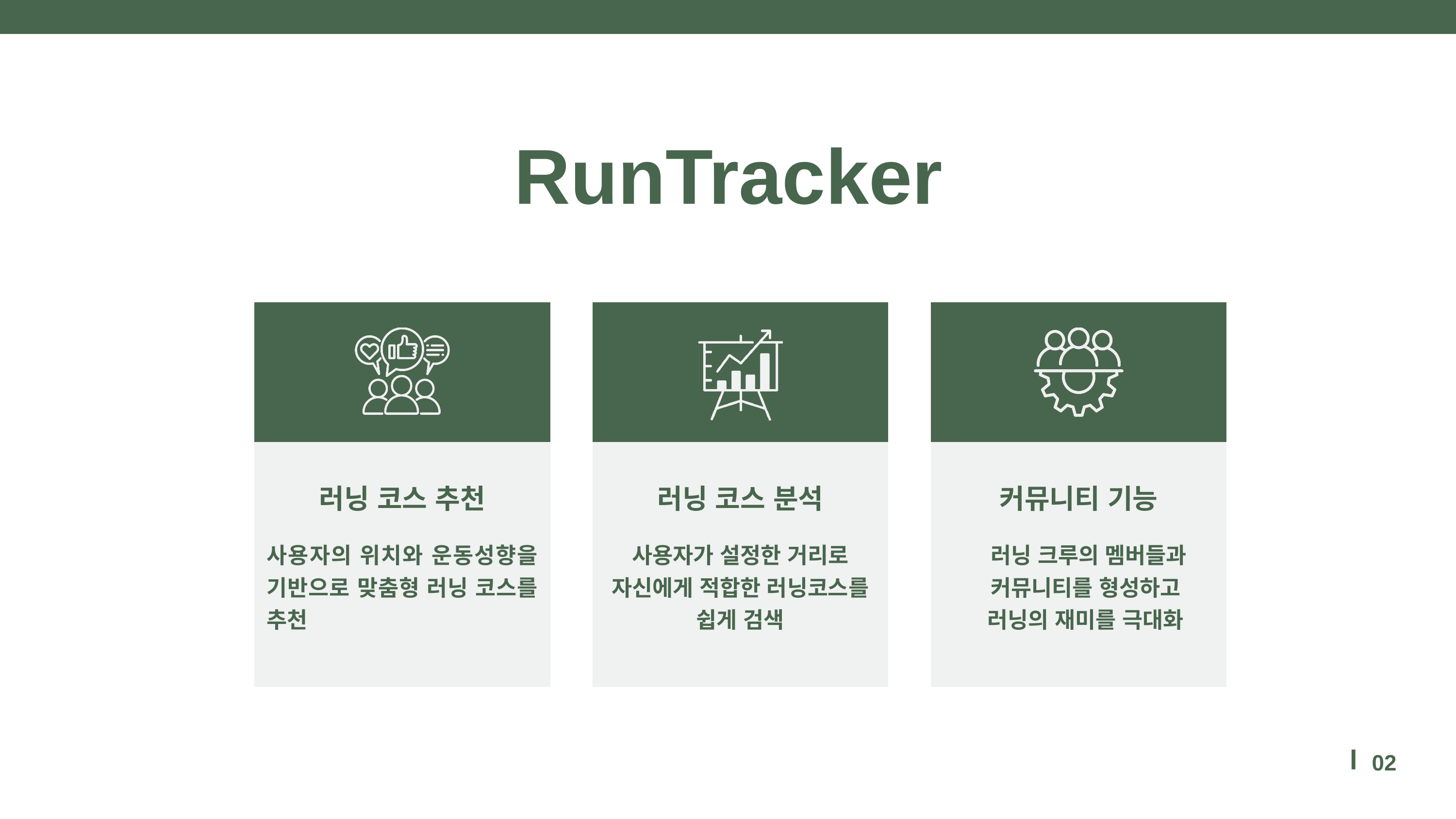

RunTracker

러닝 코스 추천
러닝 코스 분석
커뮤니티 기능
사용자의 위치와 운동성향을 기반으로 맞춤형 러닝 코스를 추천
사용자가 설정한 거리로 자신에게 적합한 러닝코스를 쉽게 검색
러닝 크루의 멤버들과 커뮤니티를 형성하고
러닝의 재미를 극대화
02